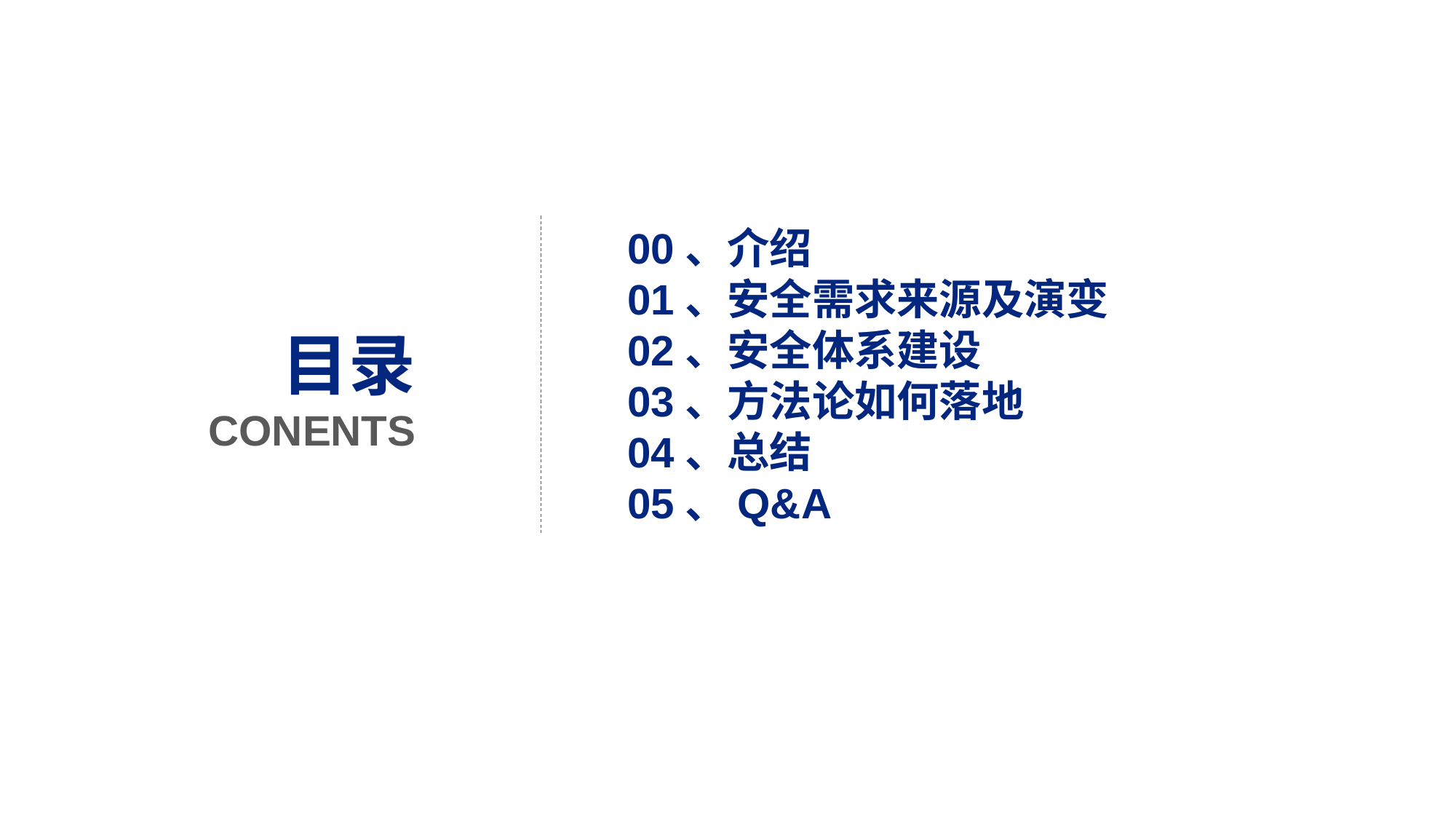

00、介绍
01、安全需求来源及演变
02、安全体系建设
03、方法论如何落地
04、总结
05、Q&A

目录
CONENTS